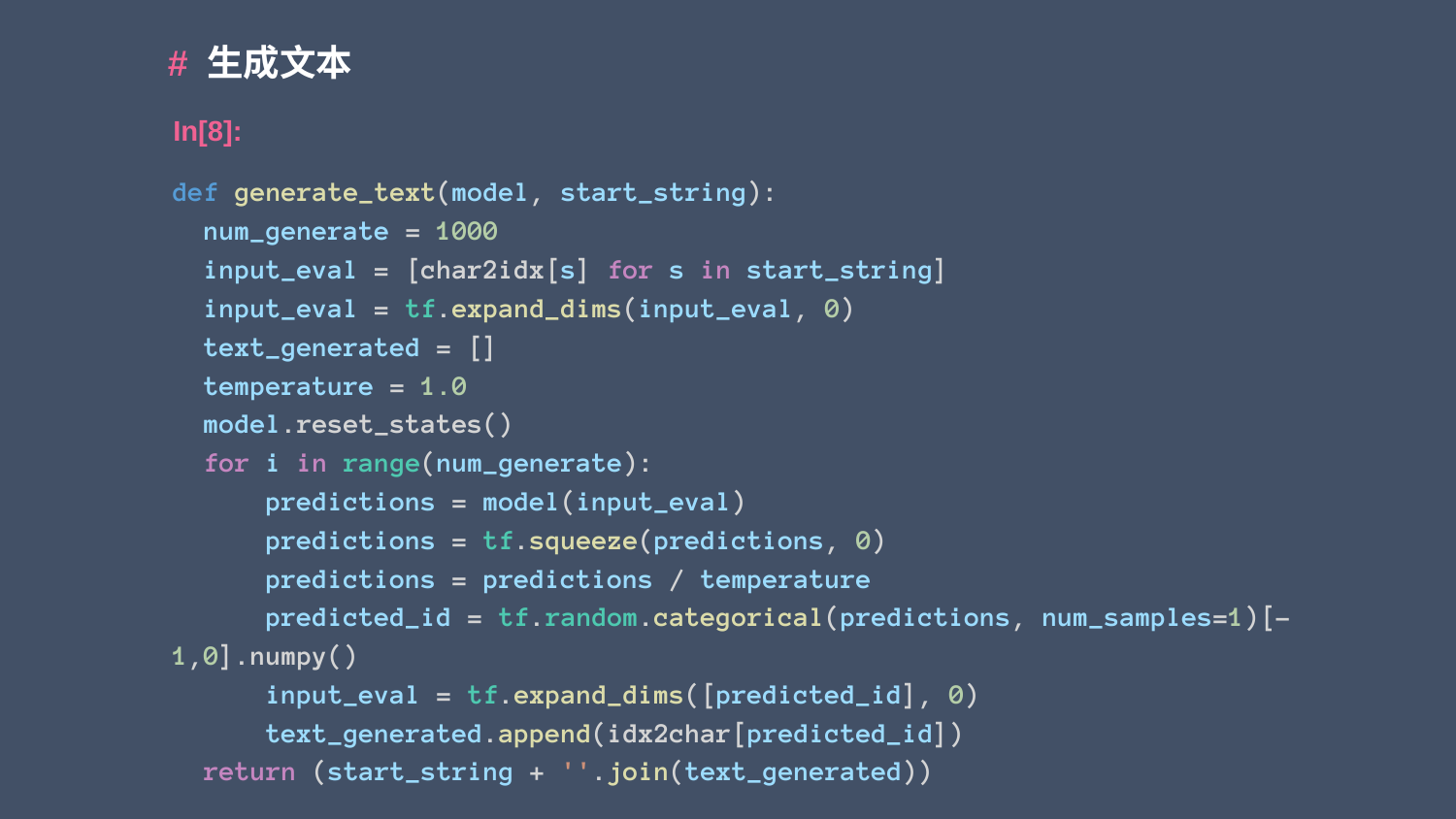

# 生成文本
In[8]:

def generate_text(model, start_string):
  num_generate = 1000
  input_eval = [char2idx[s] for s in start_string]
  input_eval = tf.expand_dims(input_eval, 0)
  text_generated = []
  temperature = 1.0
  model.reset_states()
  for i in range(num_generate):
      predictions = model(input_eval)
      predictions = tf.squeeze(predictions, 0)
      predictions = predictions / temperature
      predicted_id = tf.random.categorical(predictions, num_samples=1)[-1,0].numpy()
      input_eval = tf.expand_dims([predicted_id], 0)
      text_generated.append(idx2char[predicted_id])
  return (start_string + ''.join(text_generated))